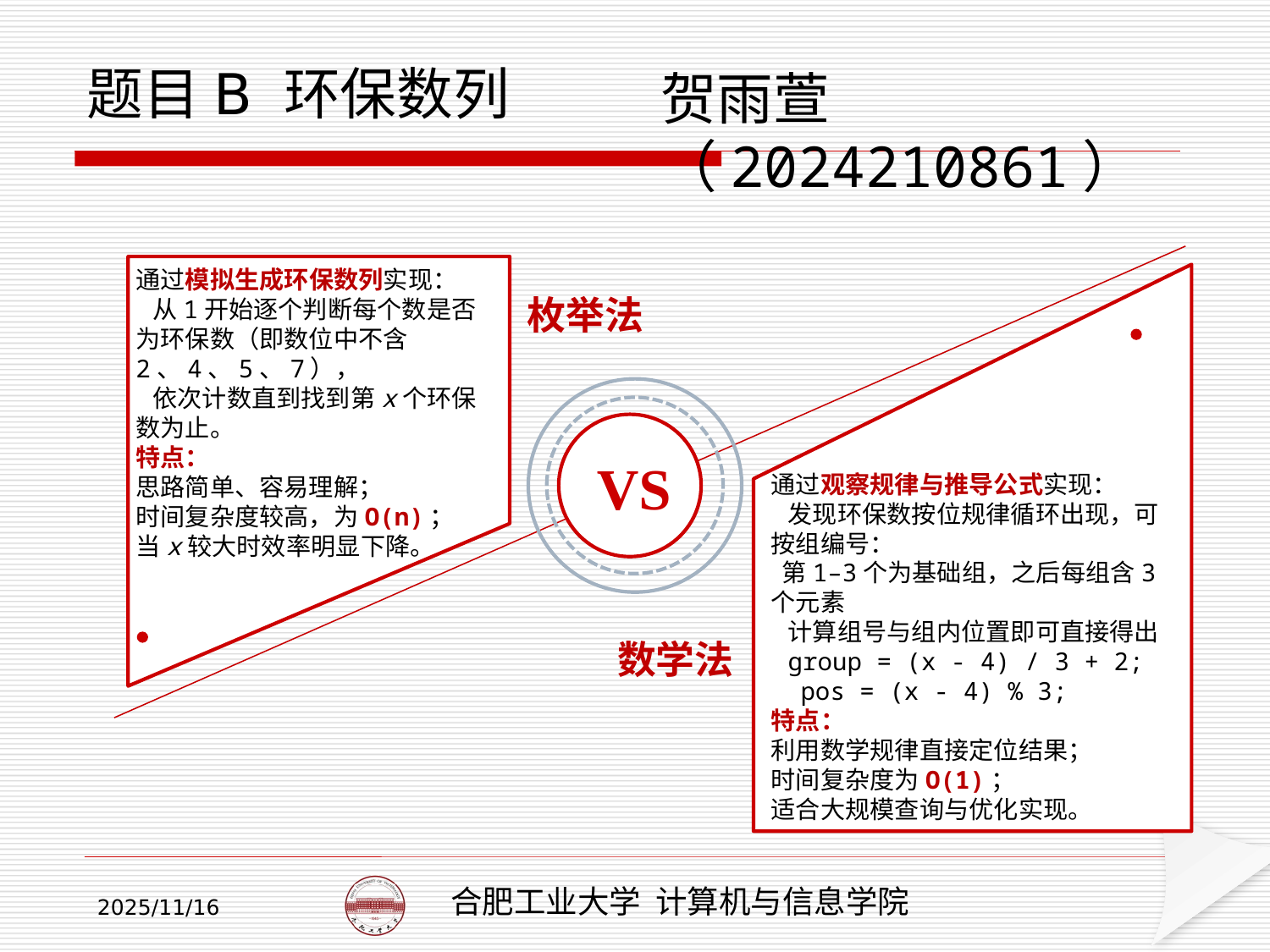

题目B 环保数列
贺雨萱（2024210861）

通过模拟生成环保数列实现：
  从1开始逐个判断每个数是否为环保数（即数位中不含 2、4、5、7），
  依次计数直到找到第x个环保数为止。
特点：
思路简单、容易理解；
时间复杂度较高，为O(n)；
当x较大时效率明显下降。

枚举法

VS

通过观察规律与推导公式实现：
  发现环保数按位规律循环出现，可按组编号：
  第1–3个为基础组，之后每组含3个元素
  计算组号与组内位置即可直接得出
  group = (x - 4) / 3 + 2;
  pos = (x - 4) % 3;
特点：
利用数学规律直接定位结果；
时间复杂度为O(1)；
适合大规模查询与优化实现。
数学法